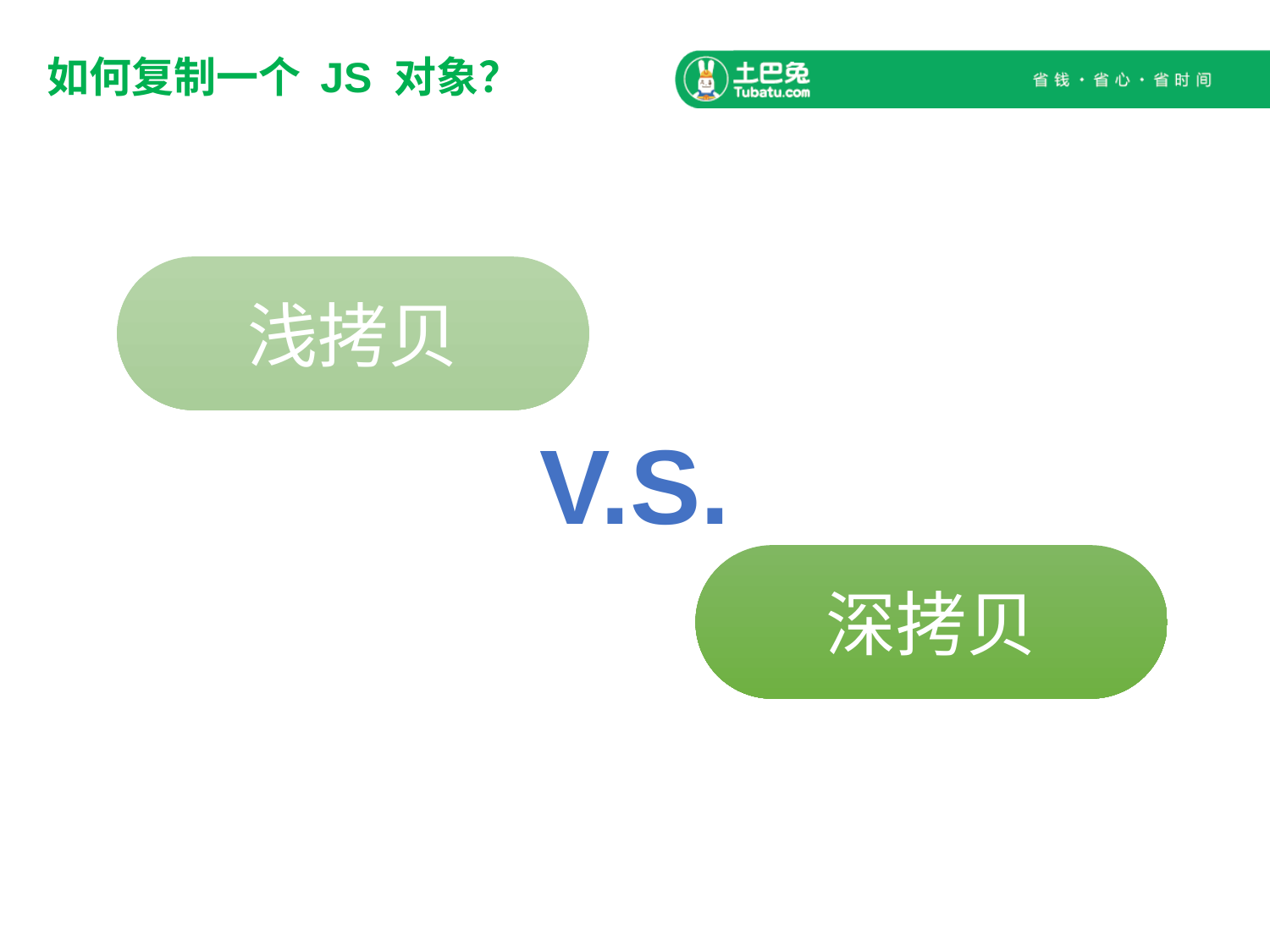

# 如何复制一个 JS 对象？
浅拷贝
V.S.
深拷贝